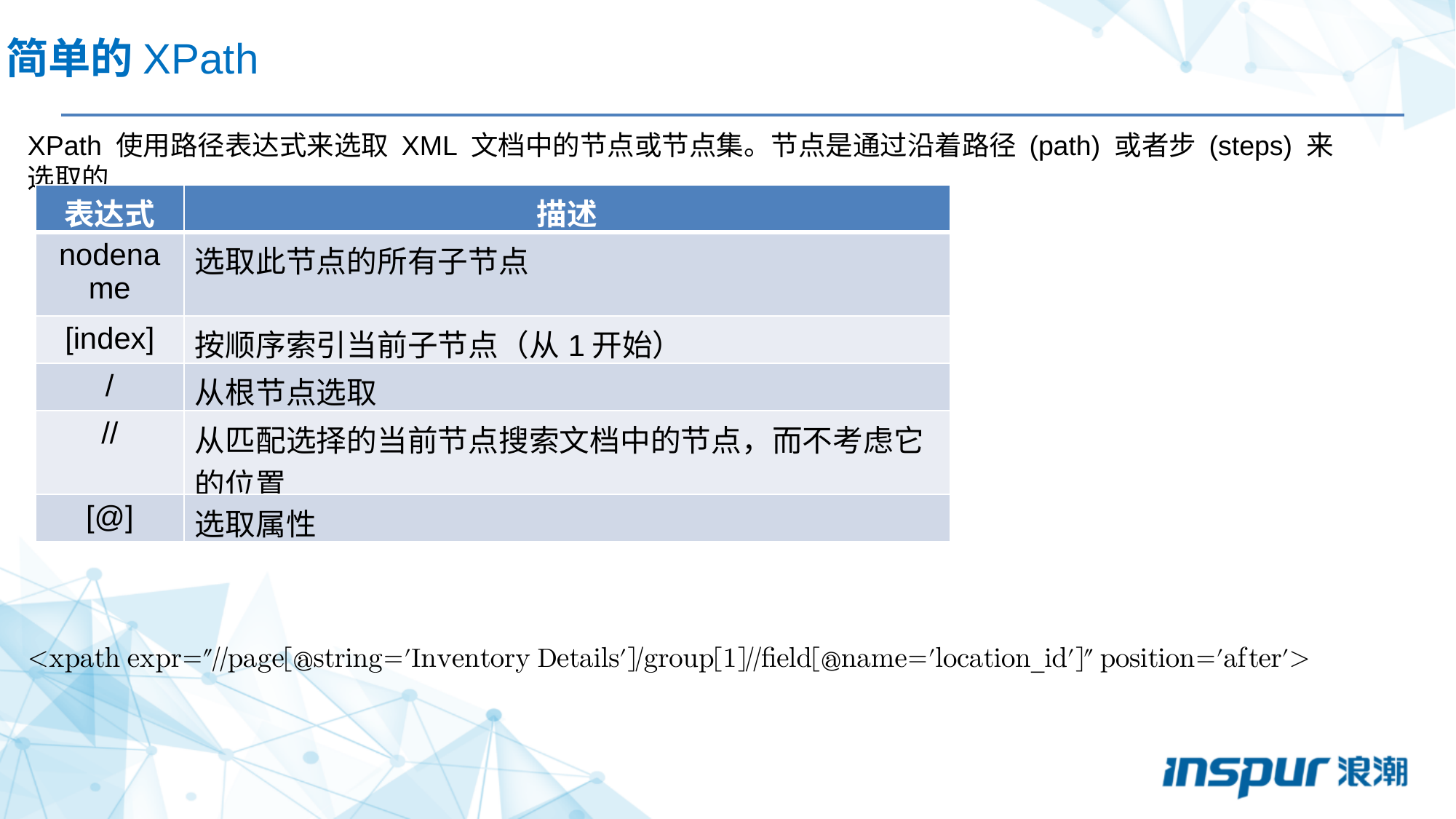

简单的XPath
XPath 使用路径表达式来选取 XML 文档中的节点或节点集。节点是通过沿着路径 (path) 或者步 (steps) 来选取的
| 表达式 | 描述 |
| --- | --- |
| nodename | 选取此节点的所有子节点 |
| [index] | 按顺序索引当前子节点（从1开始） |
| / | 从根节点选取 |
| // | 从匹配选择的当前节点搜索文档中的节点，而不考虑它的位置 |
| [@] | 选取属性 |
<xpath expr="//page[@string='Inventory Details']/group[1]//field[@name='location_id']" position='after'>